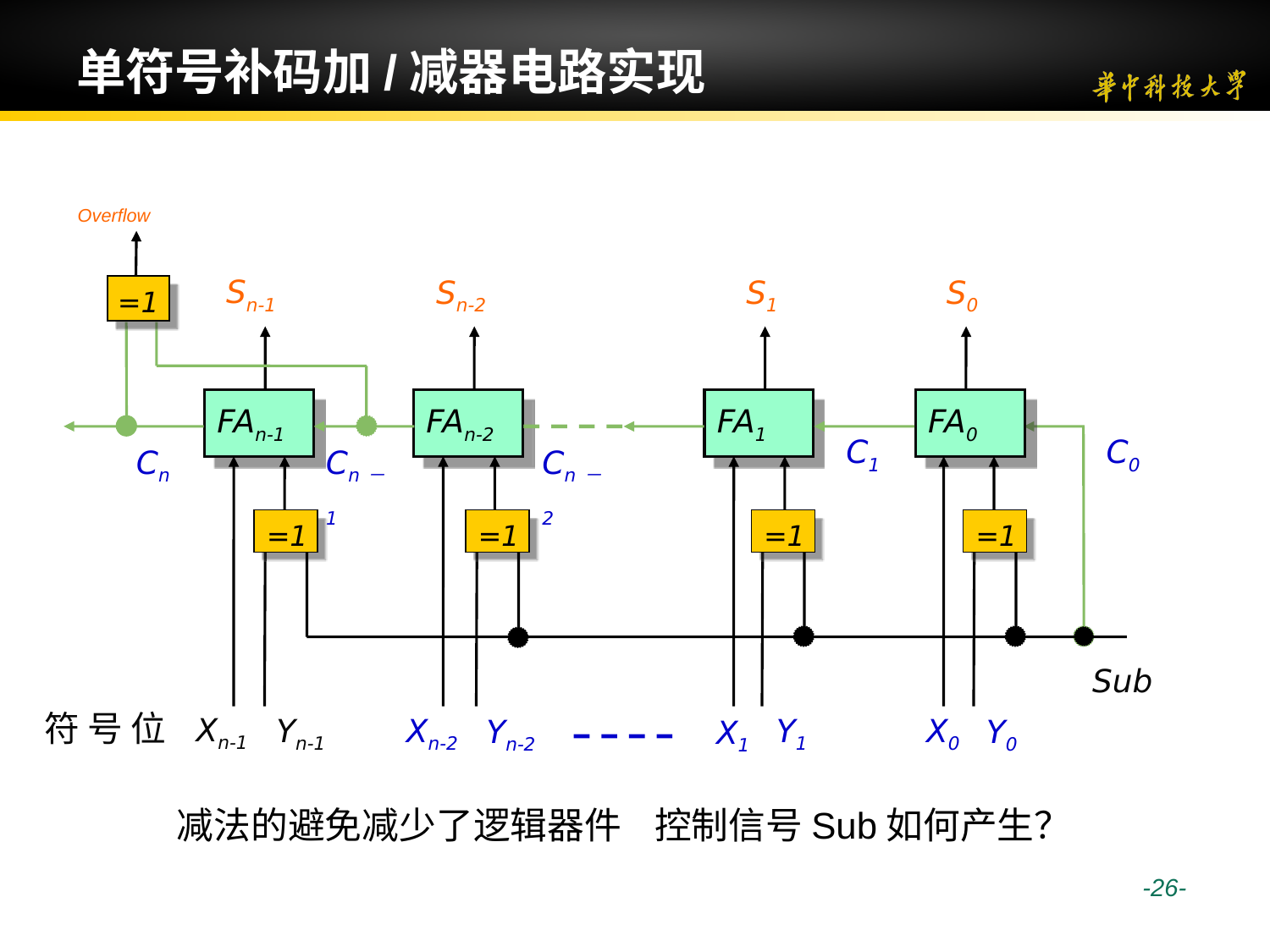

# 单符号补码加/减器电路实现
Overflow

=1

Sn-1
Sn-2
S1
S0

FAn-1
FAn-2
FA1
FA0
C1
C0

Cn
Cn－1
Cn－2

=1
=1
=1
=1

Sub
符 号 位
Xn-1
Yn-1
Xn-2
Y1
X0
Yn-2
Y0
X1

减法的避免减少了逻辑器件    控制信号Sub如何产生？
 -26-